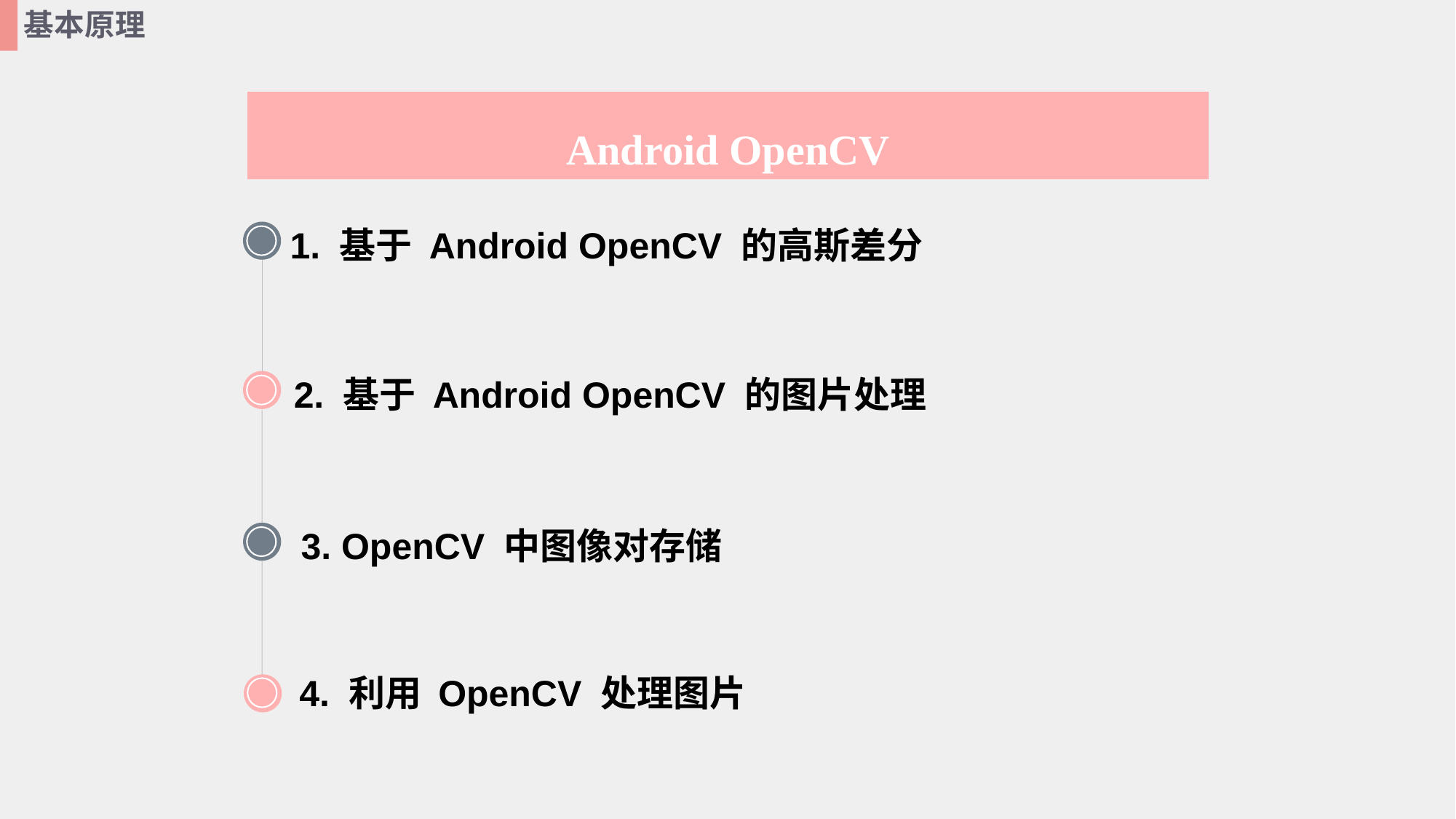

基本原理
Android OpenCV
1. 基于 Android OpenCV 的高斯差分

2. 基于 Android OpenCV 的图片处理
3. OpenCV 中图像对存储
4. 利用 OpenCV 处理图片